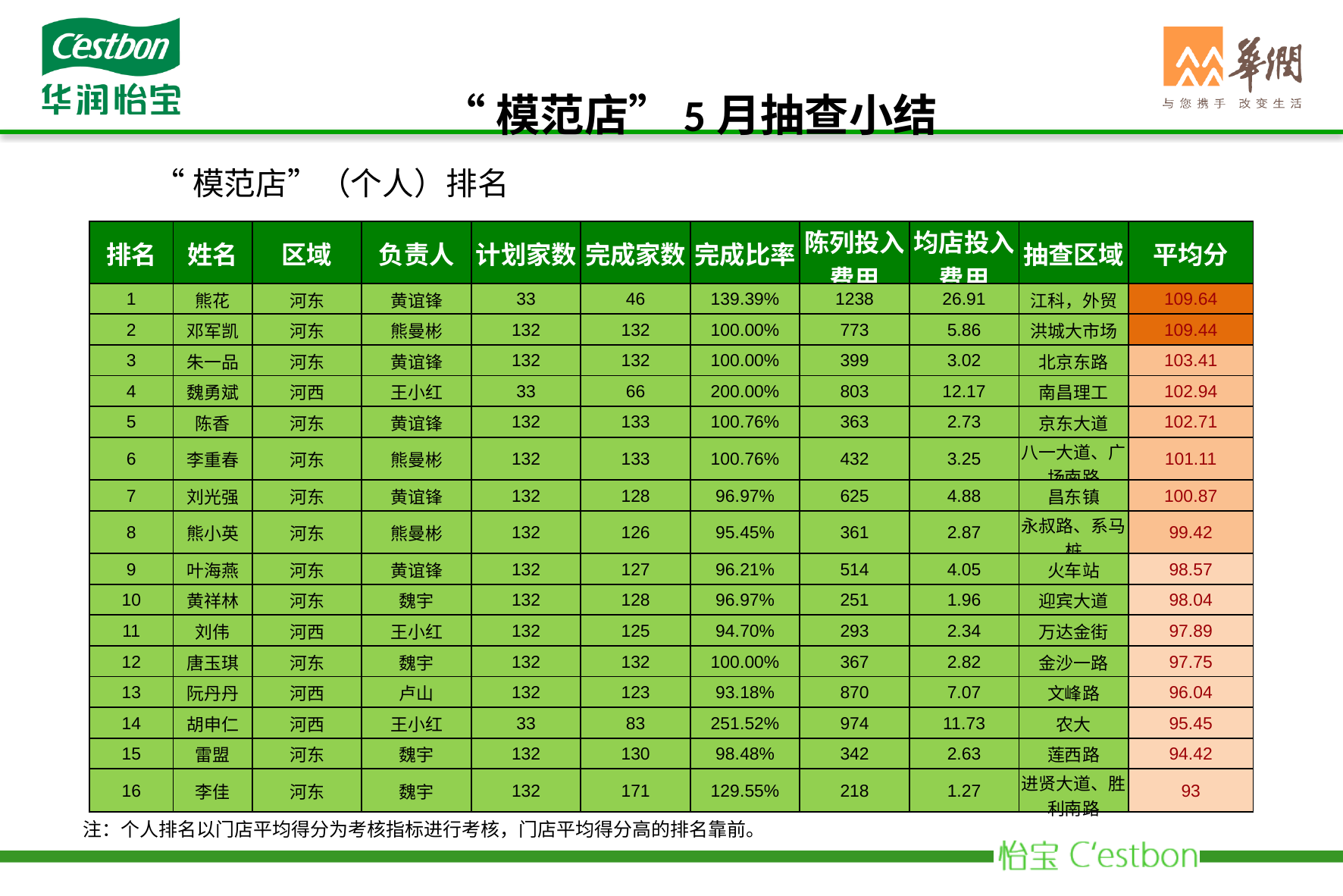

“模范店”5月抽查小结
“模范店”（个人）排名
| 排名 | 姓名 | 区域 | 负责人 | 计划家数 | 完成家数 | 完成比率 | 陈列投入费用 | 均店投入费用 | 抽查区域 | 平均分 |
| --- | --- | --- | --- | --- | --- | --- | --- | --- | --- | --- |
| 1 | 熊花 | 河东 | 黄谊锋 | 33 | 46 | 139.39% | 1238 | 26.91 | 江科，外贸 | 109.64 |
| 2 | 邓军凯 | 河东 | 熊曼彬 | 132 | 132 | 100.00% | 773 | 5.86 | 洪城大市场 | 109.44 |
| 3 | 朱一品 | 河东 | 黄谊锋 | 132 | 132 | 100.00% | 399 | 3.02 | 北京东路 | 103.41 |
| 4 | 魏勇斌 | 河西 | 王小红 | 33 | 66 | 200.00% | 803 | 12.17 | 南昌理工 | 102.94 |
| 5 | 陈香 | 河东 | 黄谊锋 | 132 | 133 | 100.76% | 363 | 2.73 | 京东大道 | 102.71 |
| 6 | 李重春 | 河东 | 熊曼彬 | 132 | 133 | 100.76% | 432 | 3.25 | 八一大道、广场南路 | 101.11 |
| 7 | 刘光强 | 河东 | 黄谊锋 | 132 | 128 | 96.97% | 625 | 4.88 | 昌东镇 | 100.87 |
| 8 | 熊小英 | 河东 | 熊曼彬 | 132 | 126 | 95.45% | 361 | 2.87 | 永叔路、系马桩 | 99.42 |
| 9 | 叶海燕 | 河东 | 黄谊锋 | 132 | 127 | 96.21% | 514 | 4.05 | 火车站 | 98.57 |
| 10 | 黄祥林 | 河东 | 魏宇 | 132 | 128 | 96.97% | 251 | 1.96 | 迎宾大道 | 98.04 |
| 11 | 刘伟 | 河西 | 王小红 | 132 | 125 | 94.70% | 293 | 2.34 | 万达金街 | 97.89 |
| 12 | 唐玉琪 | 河东 | 魏宇 | 132 | 132 | 100.00% | 367 | 2.82 | 金沙一路 | 97.75 |
| 13 | 阮丹丹 | 河西 | 卢山 | 132 | 123 | 93.18% | 870 | 7.07 | 文峰路 | 96.04 |
| 14 | 胡申仁 | 河西 | 王小红 | 33 | 83 | 251.52% | 974 | 11.73 | 农大 | 95.45 |
| 15 | 雷盟 | 河东 | 魏宇 | 132 | 130 | 98.48% | 342 | 2.63 | 莲西路 | 94.42 |
| 16 | 李佳 | 河东 | 魏宇 | 132 | 171 | 129.55% | 218 | 1.27 | 进贤大道、胜利南路 | 93 |
注：个人排名以门店平均得分为考核指标进行考核，门店平均得分高的排名靠前。